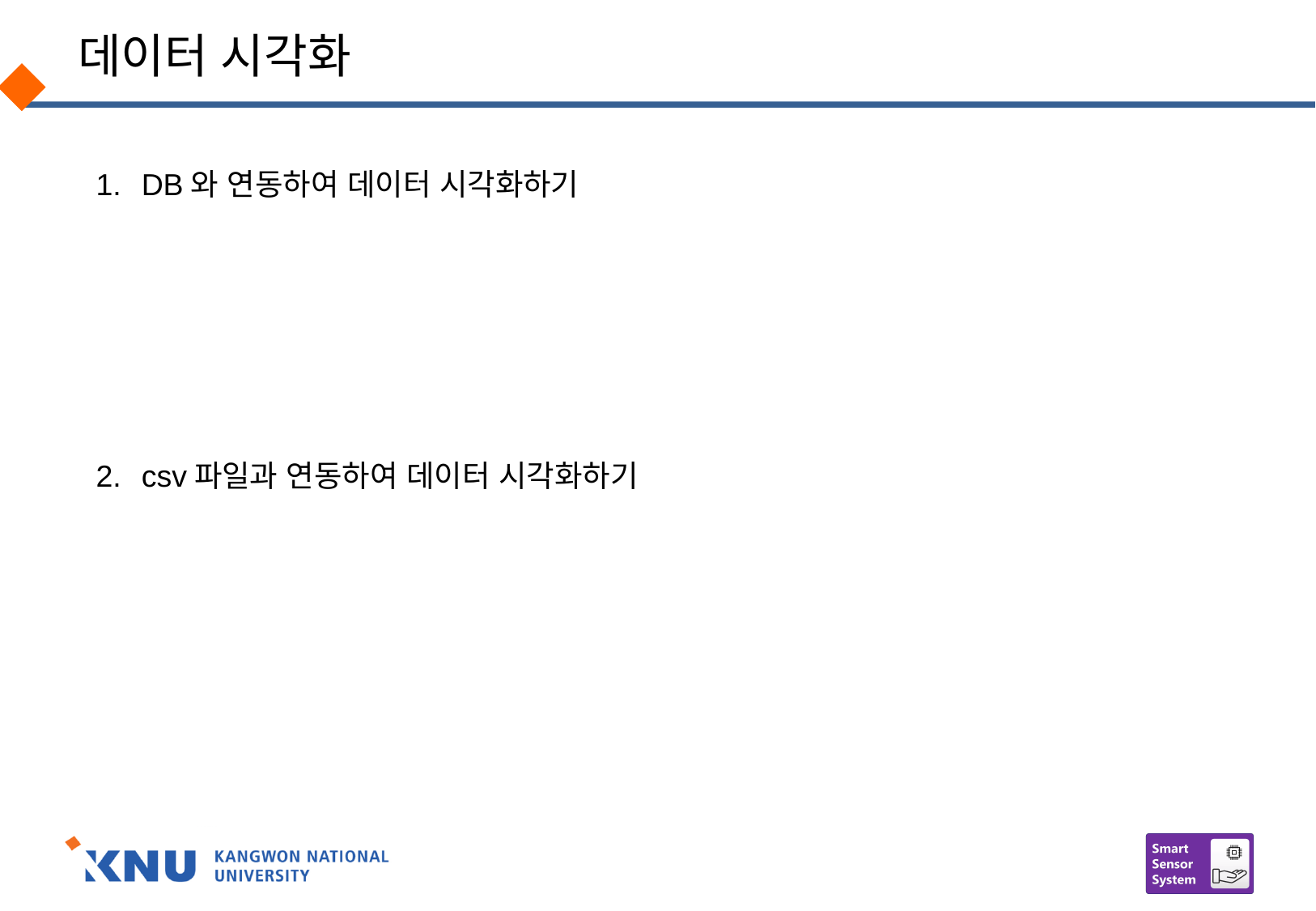

# 데이터 시각화
DB와 연동하여 데이터 시각화하기

csv파일과 연동하여 데이터 시각화하기